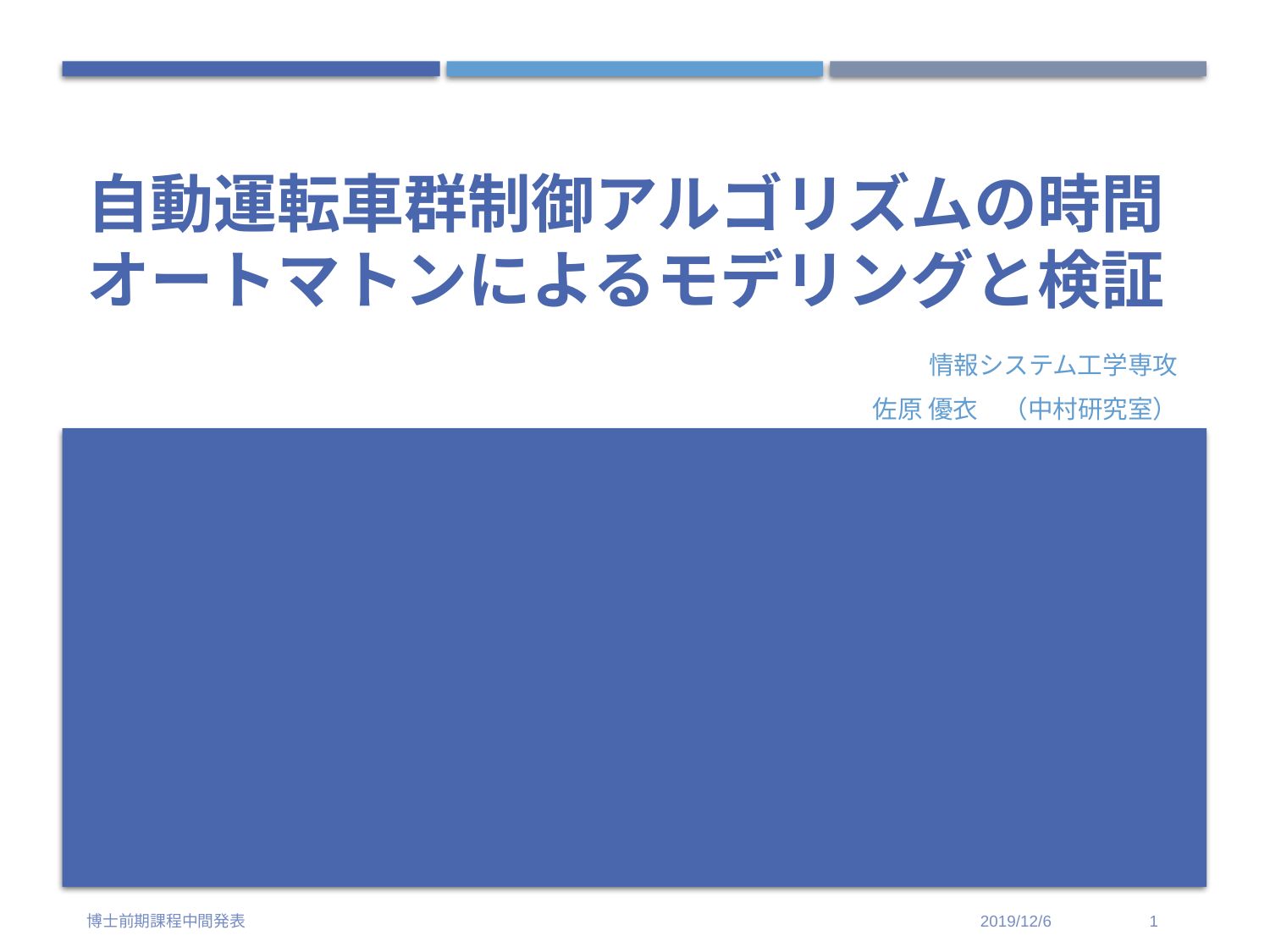

# 自動運転車群制御アルゴリズムの時間オートマトンによるモデリングと検証
情報システム工学専攻
佐原 優衣　（中村研究室）
1
博士前期課程中間発表
2019/12/6